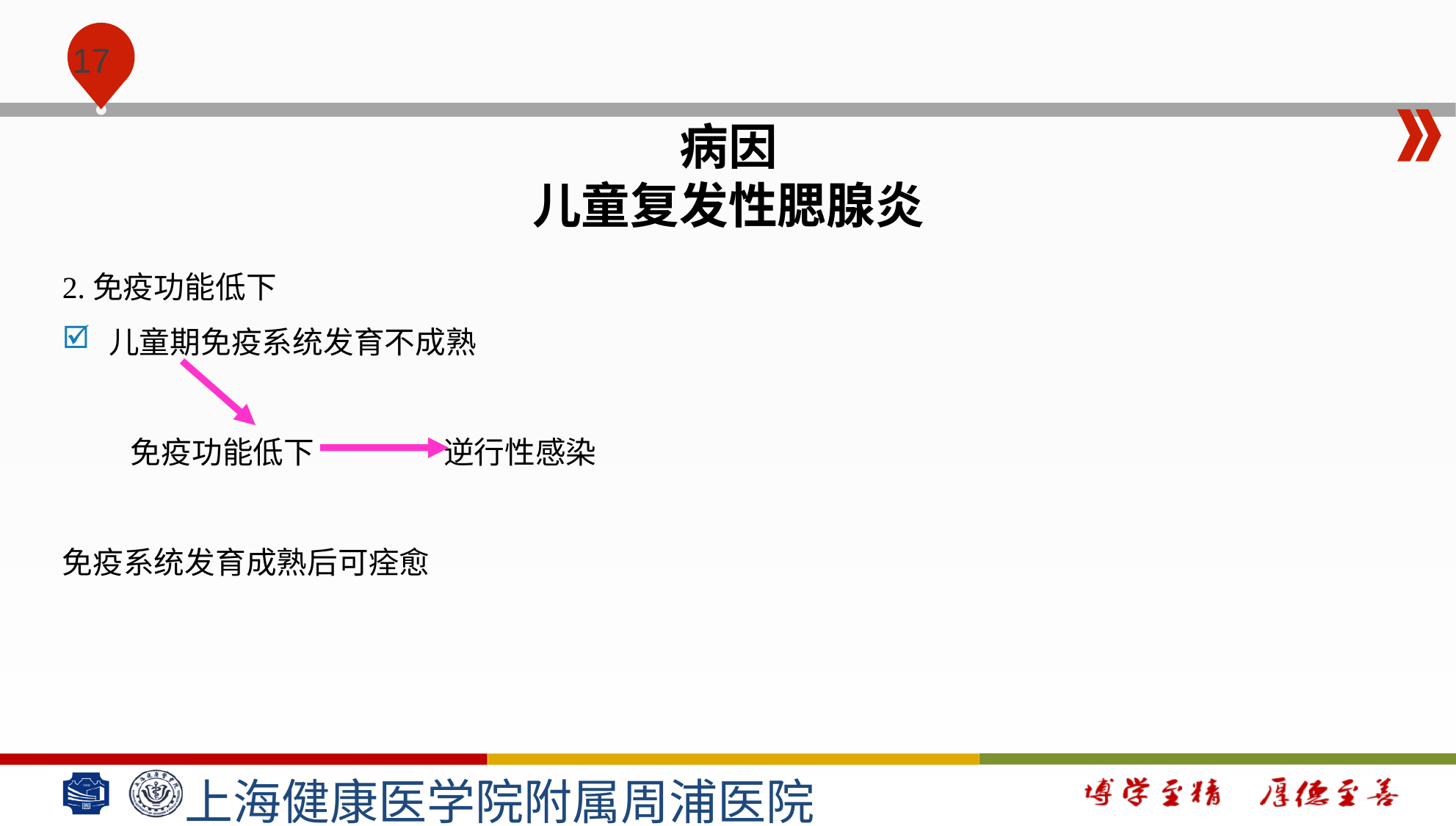

#

病因
儿童复发性腮腺炎
2.免疫功能低下
儿童期免疫系统发育不成熟

         免疫功能低下                   逆行性感染

免疫系统发育成熟后可痊愈